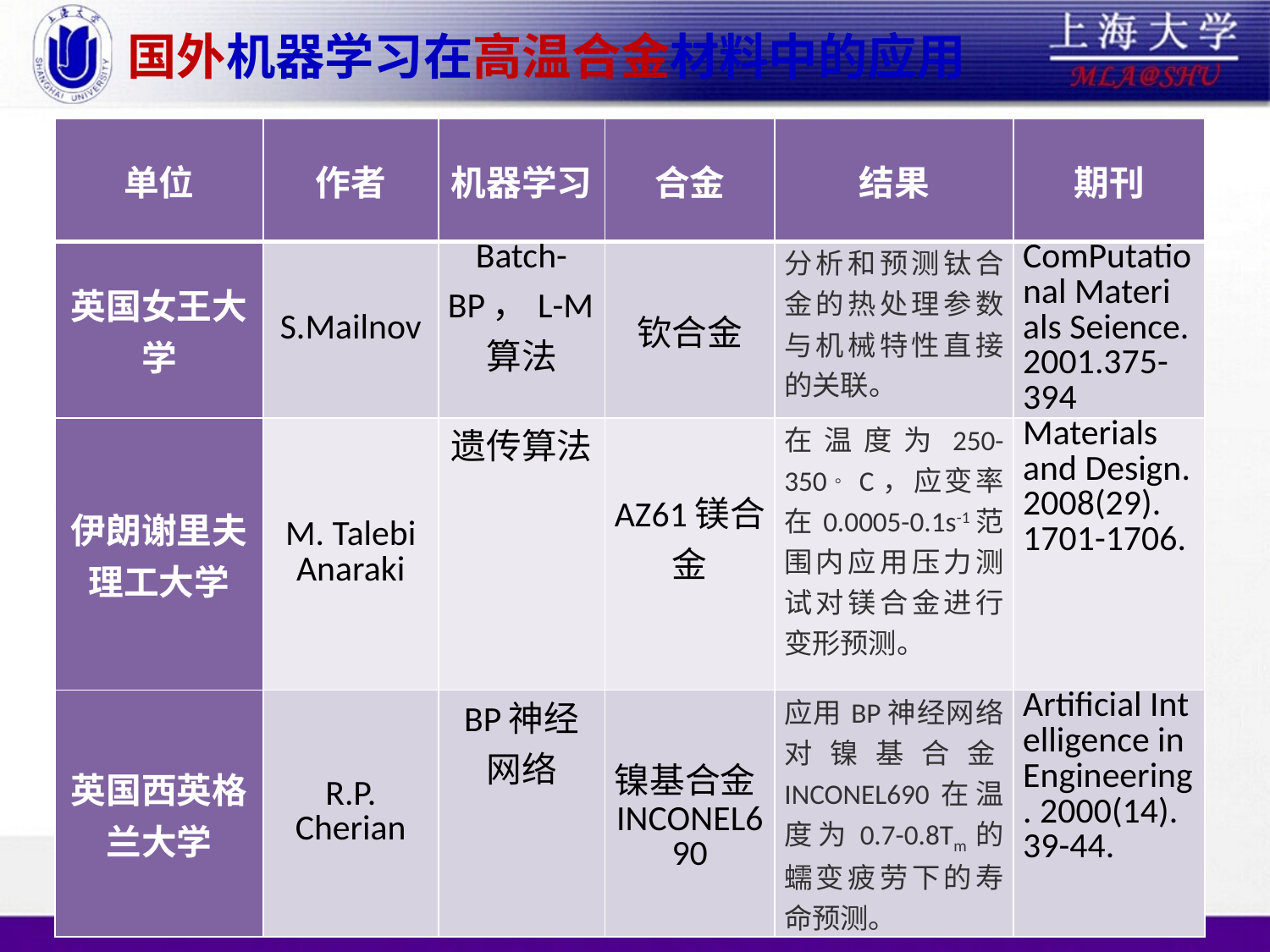

# 国外机器学习在高温合金材料中的应用

| 单位 | 作者 | 机器学习 | 合金 | 结果 | 期刊 |
| --- | --- | --- | --- | --- | --- |
| 英国女王大学 | S.Mailnov | Batch-BP，L-M算法 | 钦合金 | 分析和预测钛合金的热处理参数与机械特性直接的关联。 | ComPutational Materi als Seience. 2001.375-394 |
| 伊朗谢里夫 理工大学 | M. Talebi Anaraki | 遗传算法 | AZ61镁合金 | 在温度为250-350。C，应变率在0.0005-0.1s-1范围内应用压力测试对镁合金进行变形预测。 | Materials and Design. 2008(29). 1701-1706. |
| 英国西英格兰大学 | R.P. Cherian | BP神经网络 | 镍基合金INCONEL690 | 应用BP神经网络对镍基合金INCONEL690在温度为0.7-0.8Tm的蠕变疲劳下的寿命预测。 | Artificial Int elligence in Engineering. 2000(14). 39-44. |